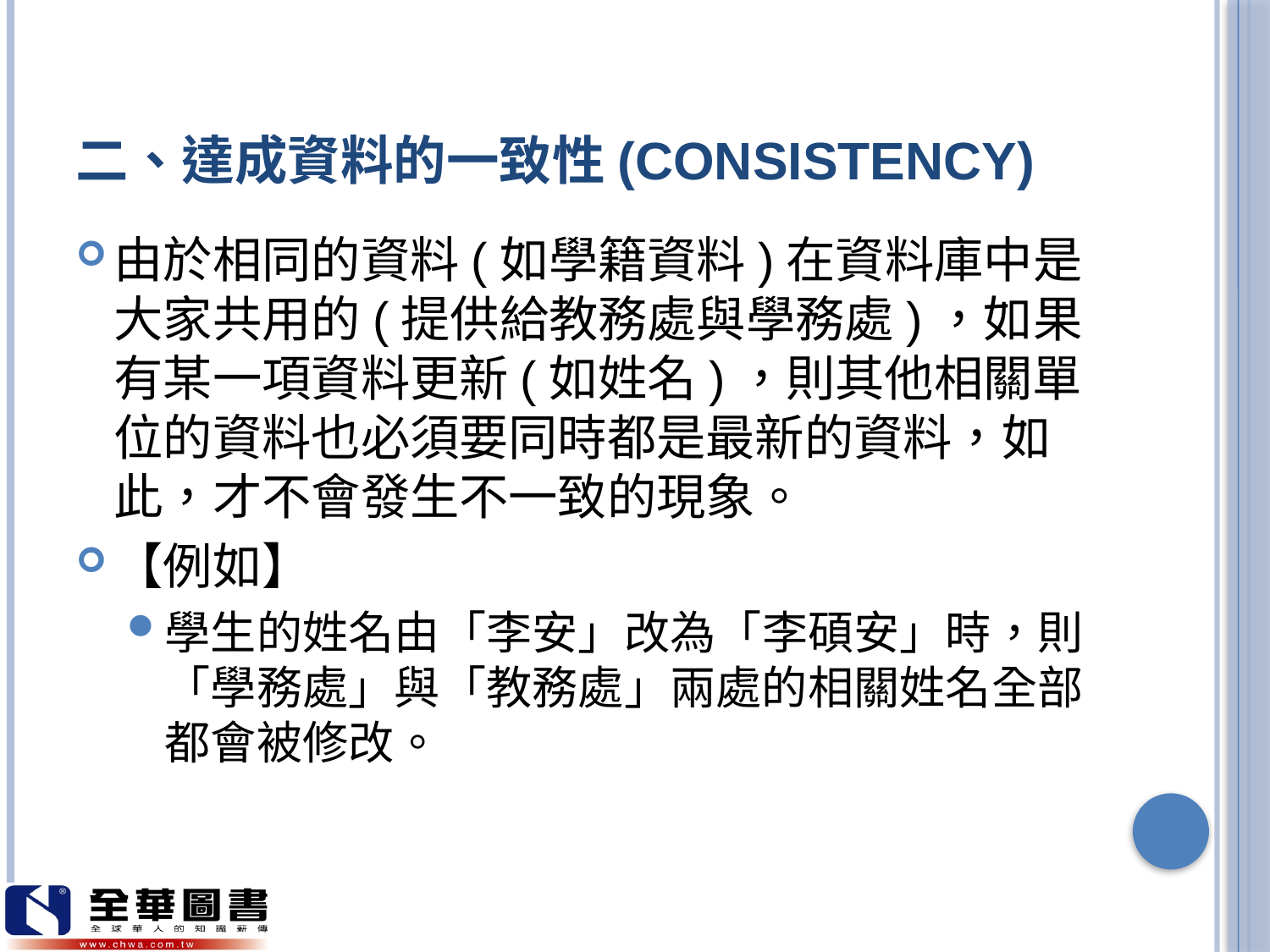

# 二、達成資料的一致性(Consistency)
由於相同的資料(如學籍資料)在資料庫中是大家共用的(提供給教務處與學務處)，如果有某一項資料更新(如姓名)，則其他相關單位的資料也必須要同時都是最新的資料，如此，才不會發生不一致的現象。
【例如】
學生的姓名由「李安」改為「李碩安」時，則「學務處」與「教務處」兩處的相關姓名全部都會被修改。